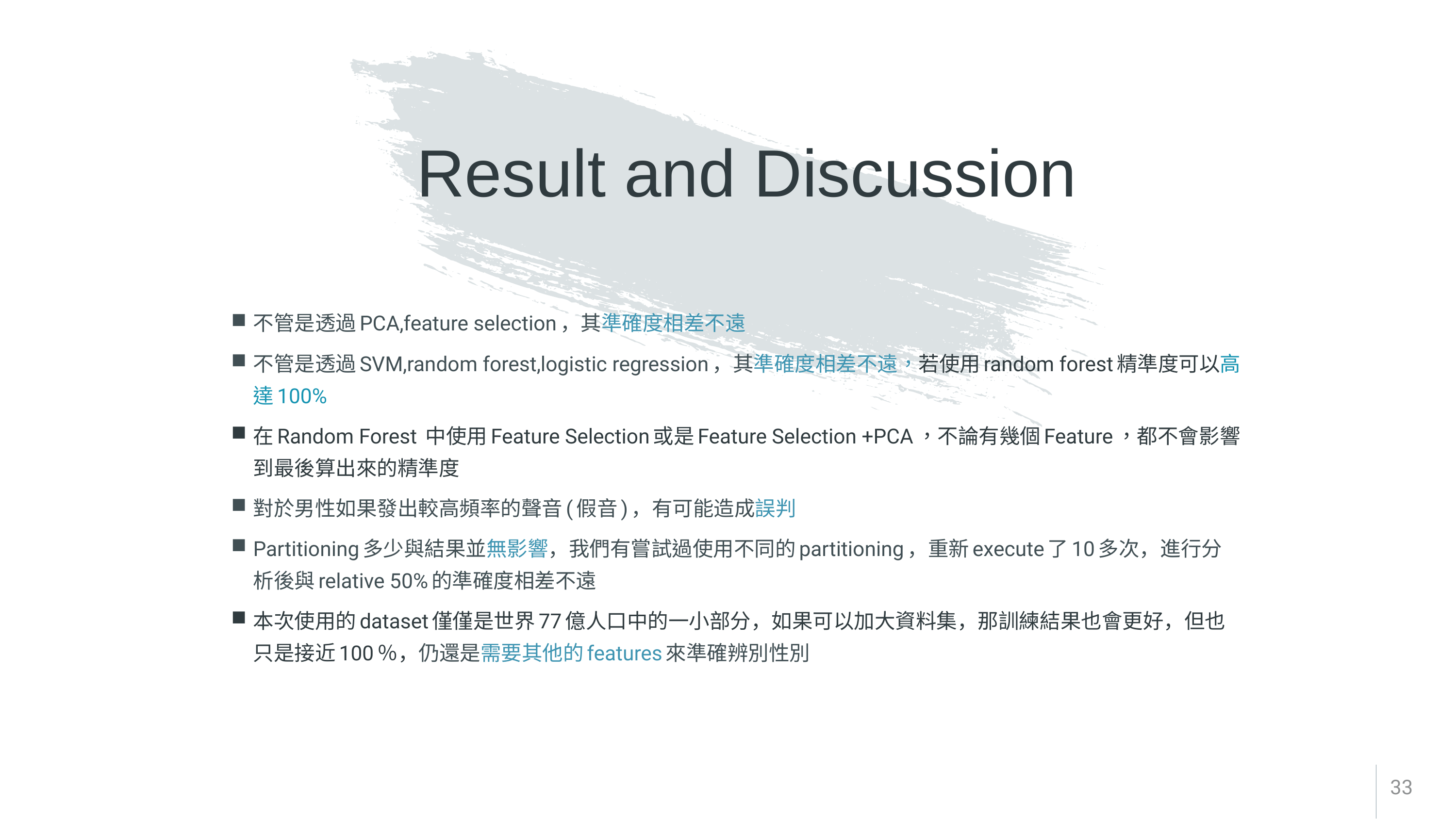

# Result and Discussion

不管是透過PCA,feature selection，其準確度相差不遠
不管是透過SVM,random forest,logistic regression，其準確度相差不遠，若使用random forest精準度可以高達100%
在Random Forest 中使用Feature Selection或是Feature Selection +PCA，不論有幾個Feature，都不會影響到最後算出來的精準度
對於男性如果發出較高頻率的聲音(假音)，有可能造成誤判
Partitioning多少與結果並無影響，我們有嘗試過使用不同的partitioning，重新execute了10多次，進行分析後與relative 50%的準確度相差不遠
本次使用的dataset僅僅是世界77億人口中的一小部分，如果可以加大資料集，那訓練結果也會更好，但也只是接近100％，仍還是需要其他的features來準確辨別性別

33